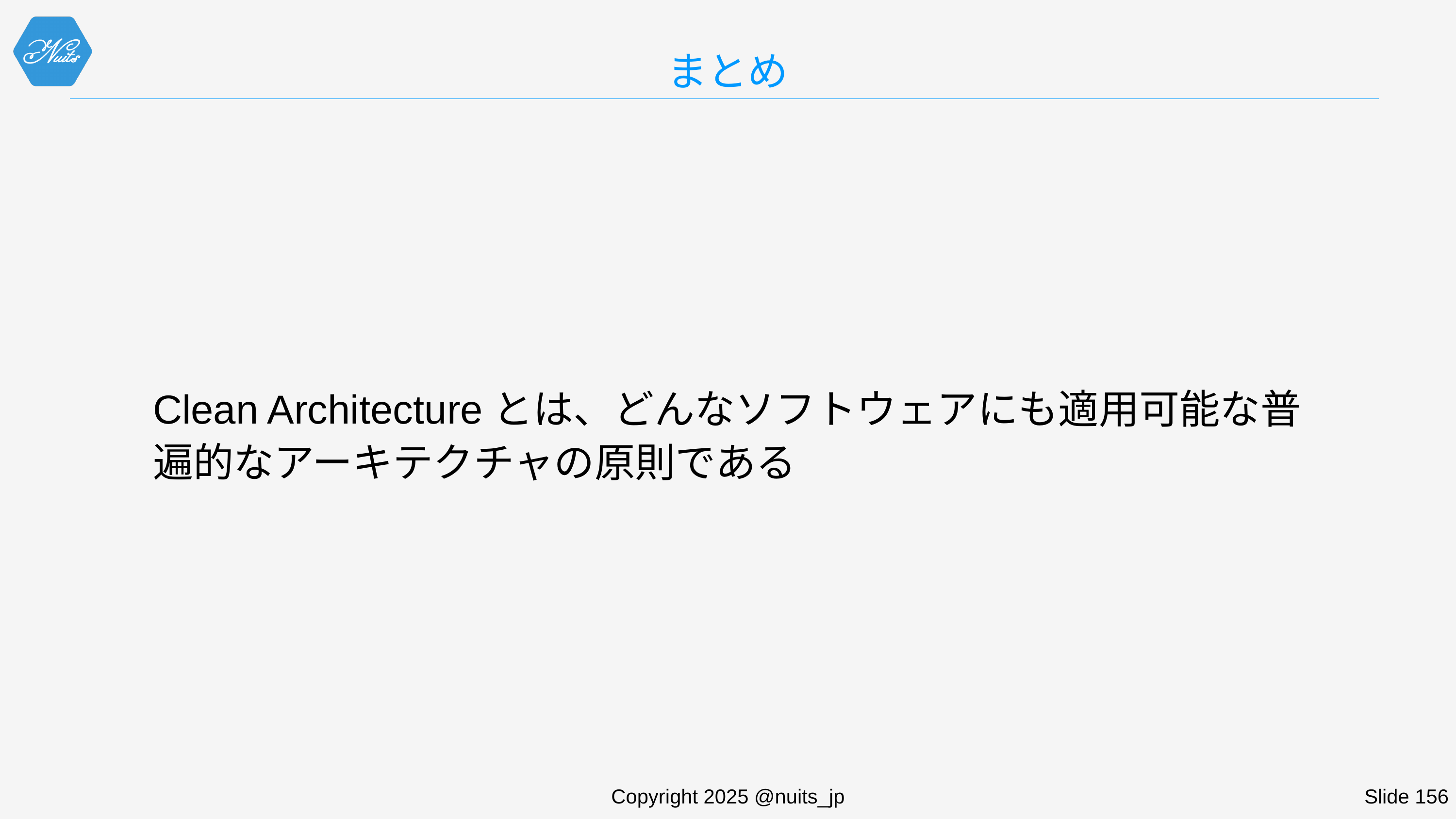

# まとめ
Clean Architectureとは、どんなソフトウェアにも適用可能な普遍的なアーキテクチャの原則である